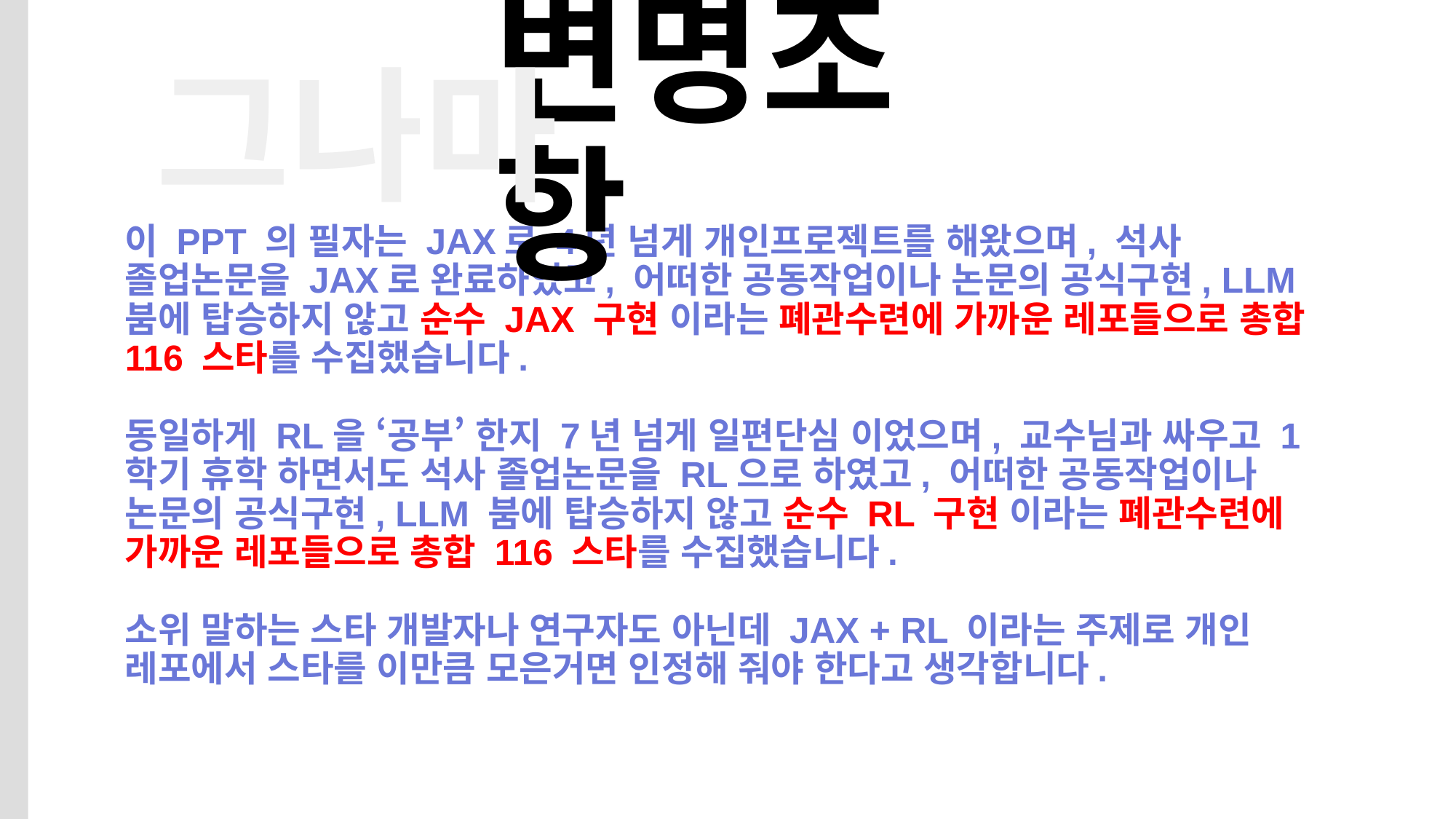

그나마
변명조항
# 이 PPT 의 필자는 JAX로 4년 넘게 개인프로젝트를 해왔으며, 석사 졸업논문을 JAX로 완료하였고, 어떠한 공동작업이나 논문의 공식구현, LLM 붐에 탑승하지 않고 순수 JAX 구현 이라는 폐관수련에 가까운 레포들으로 총합 116 스타를 수집했습니다.

동일하게 RL을 ‘공부’ 한지 7년 넘게 일편단심 이었으며, 교수님과 싸우고 1학기 휴학 하면서도 석사 졸업논문을 RL으로 하였고, 어떠한 공동작업이나 논문의 공식구현, LLM 붐에 탑승하지 않고 순수 RL 구현 이라는 폐관수련에 가까운 레포들으로 총합 116 스타를 수집했습니다.

소위 말하는 스타 개발자나 연구자도 아닌데 JAX + RL 이라는 주제로 개인 레포에서 스타를 이만큼 모은거면 인정해 줘야 한다고 생각합니다.